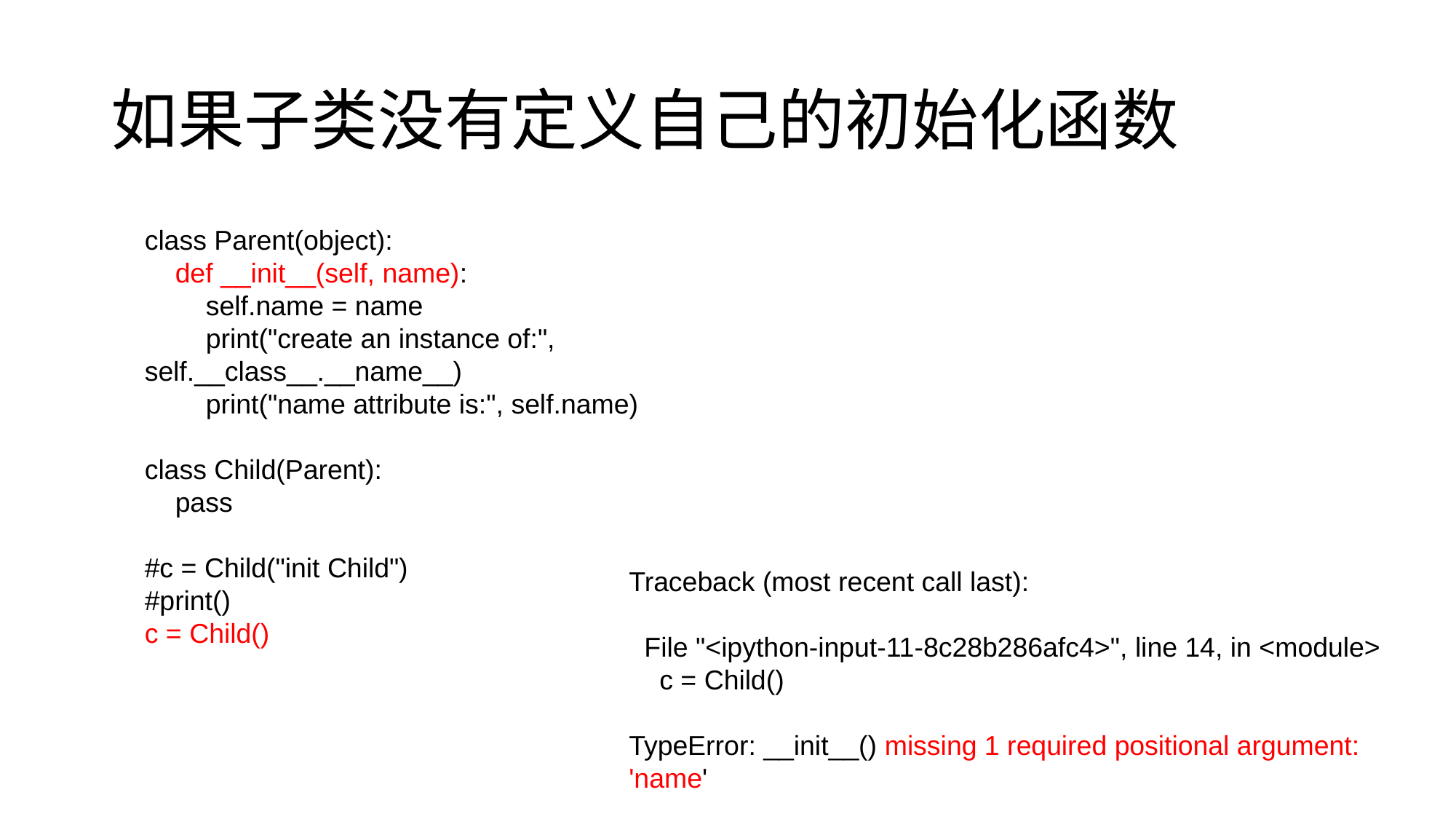

# 如果子类没有定义自己的初始化函数
class Parent(object):
    def __init__(self, name):
        self.name = name
        print("create an instance of:", self.__class__.__name__)
        print("name attribute is:", self.name)

class Child(Parent):
    pass

#c = Child("init Child")
#print()
c = Child()
Traceback (most recent call last):

  File "<ipython-input-11-8c28b286afc4>", line 14, in <module>
    c = Child()

TypeError: __init__() missing 1 required positional argument: 'name'